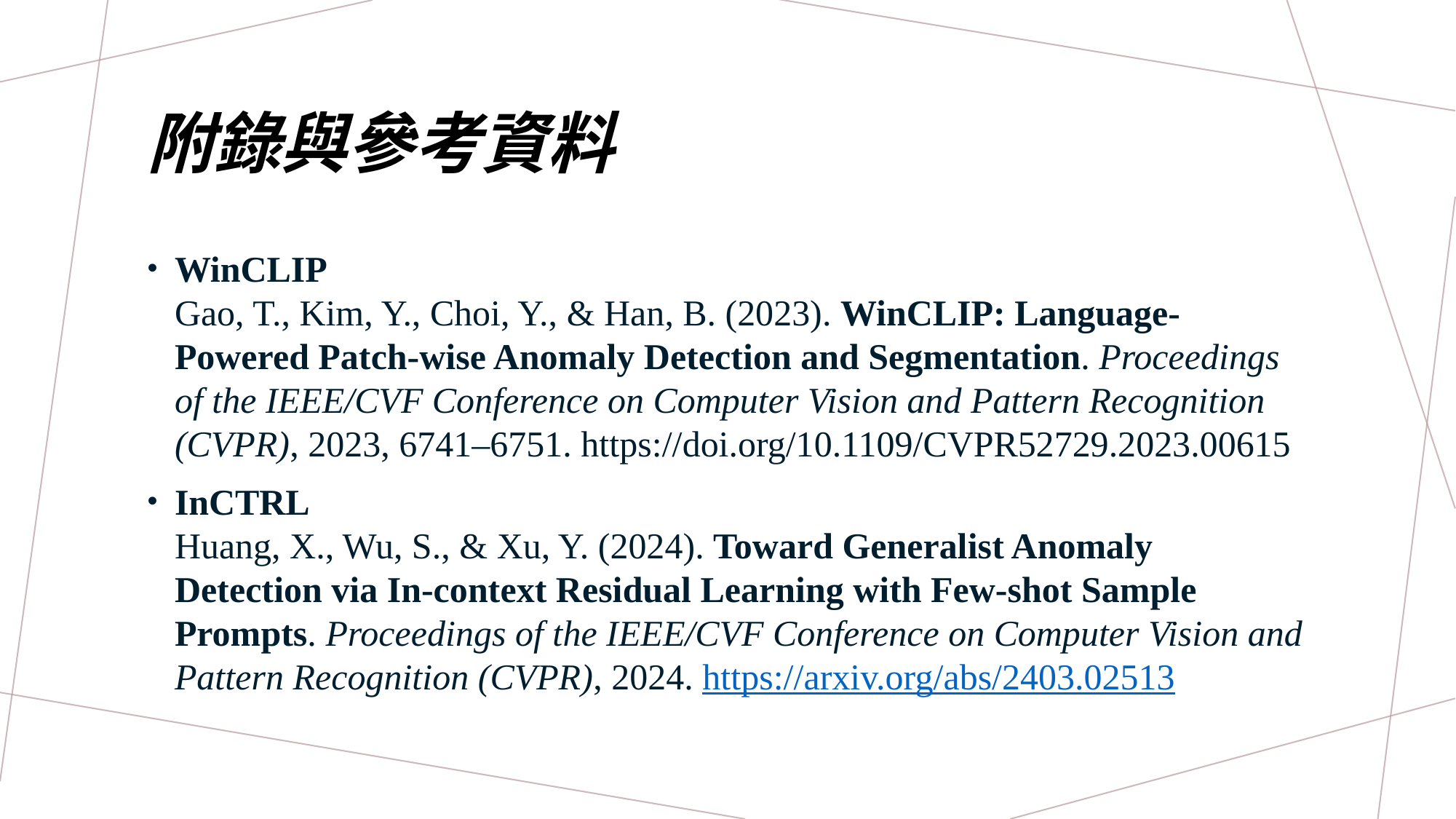

# 附錄與參考資料
WinCLIP
Gao, T., Kim, Y., Choi, Y., & Han, B. (2023). WinCLIP: Language-Powered Patch-wise Anomaly Detection and Segmentation. Proceedings of the IEEE/CVF Conference on Computer Vision and Pattern Recognition (CVPR), 2023, 6741–6751. https://doi.org/10.1109/CVPR52729.2023.00615
InCTRL
Huang, X., Wu, S., & Xu, Y. (2024). Toward Generalist Anomaly Detection via In-context Residual Learning with Few-shot Sample Prompts. Proceedings of the IEEE/CVF Conference on Computer Vision and Pattern Recognition (CVPR), 2024. https://arxiv.org/abs/2403.02513